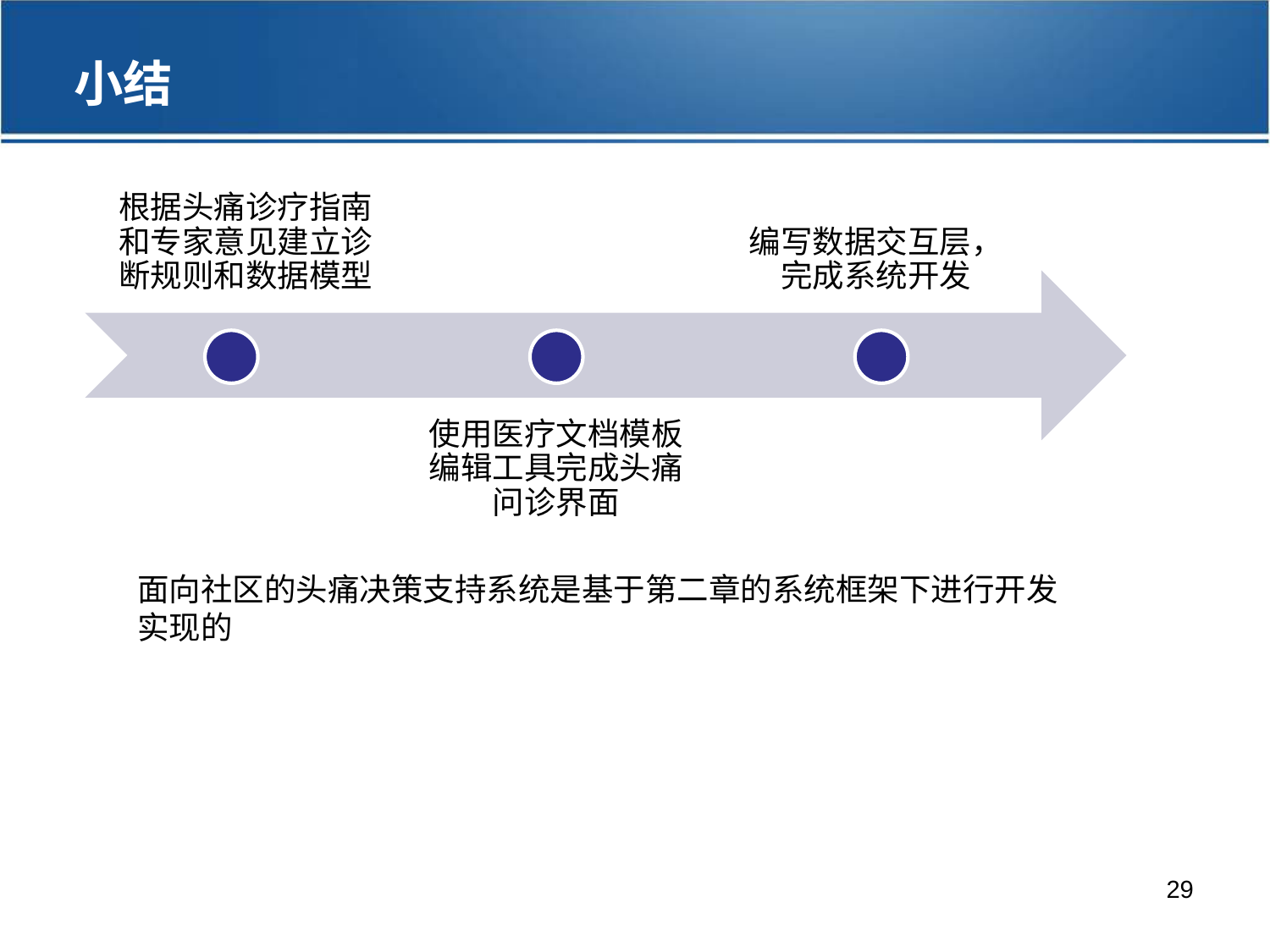

小结
根据头痛诊疗指南和专家意见建立诊断规则和数据模型
使用医疗文档模板编辑工具完成头痛问诊界面
编写数据交互层，完成系统开发
面向社区的头痛决策支持系统是基于第二章的系统框架下进行开发实现的
29